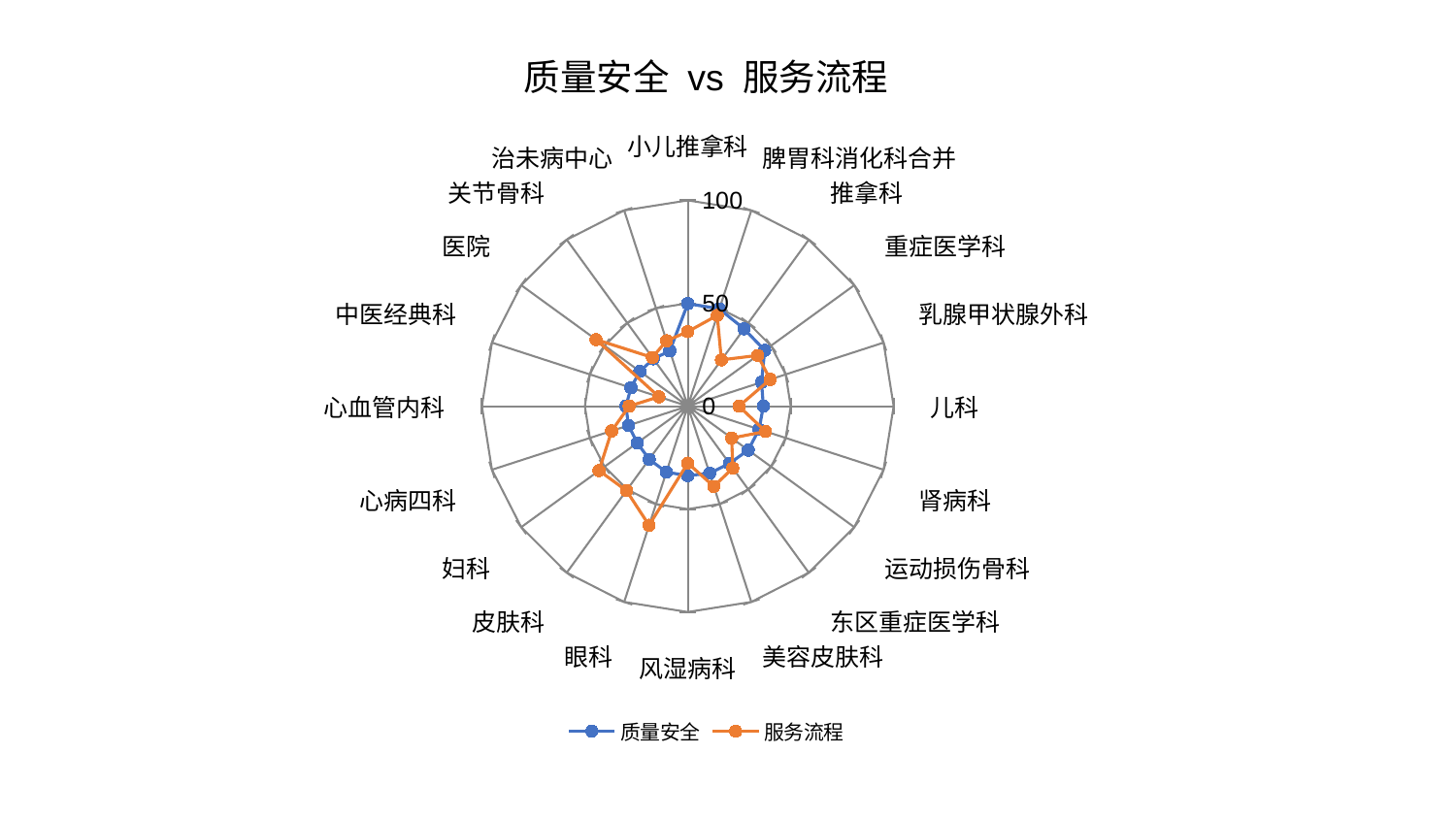

### Chart: 质量安全 vs 服务流程

| Category | 质量安全 | 服务流程 |
|---|---|---|
| 小儿推拿科 | 49.85620822756752 | 36.23775005879311 |
| 脾胃科消化科合并 | 49.698721659665964 | 46.39232211712828 |
| 推拿科 | 46.50096673202394 | 27.83282205819018 |
| 重症医学科 | 46.209319859257384 | 42.004836985886456 |
| 乳腺甲状腺外科 | 37.67388733089098 | 42.09997952274728 |
| 儿科 | 36.74028025955931 | 24.886025086064848 |
| 肾病科 | 36.43638719399997 | 39.735730922427486 |
| 运动损伤骨科 | 36.31310987646478 | 26.381553520257356 |
| 东区重症医学科 | 34.4195061874512 | 37.228918606575796 |
| 美容皮肤科 | 34.30440827258683 | 40.986662235358885 |
| 风湿病科 | 33.79498620160081 | 27.66271949277904 |
| 眼科 | 33.66563062133146 | 60.82759365725351 |
| 皮肤科 | 31.919638483409 | 50.69118855741674 |
| 妇科 | 30.327999338809356 | 53.275736926263335 |
| 心病四科 | 30.295325893669524 | 38.87281442162026 |
| 心血管内科 | 30.01450745571355 | 28.48974245205152 |
| 中医经典科 | 29.03586745400068 | 14.737146444298247 |
| 医院 | 28.773056141174816 | 55.08750570010098 |
| 关节骨科 | 28.44173293576581 | 29.278044909276552 |
| 治未病中心 | 28.272336121830488 | 33.416029740920365 |
9